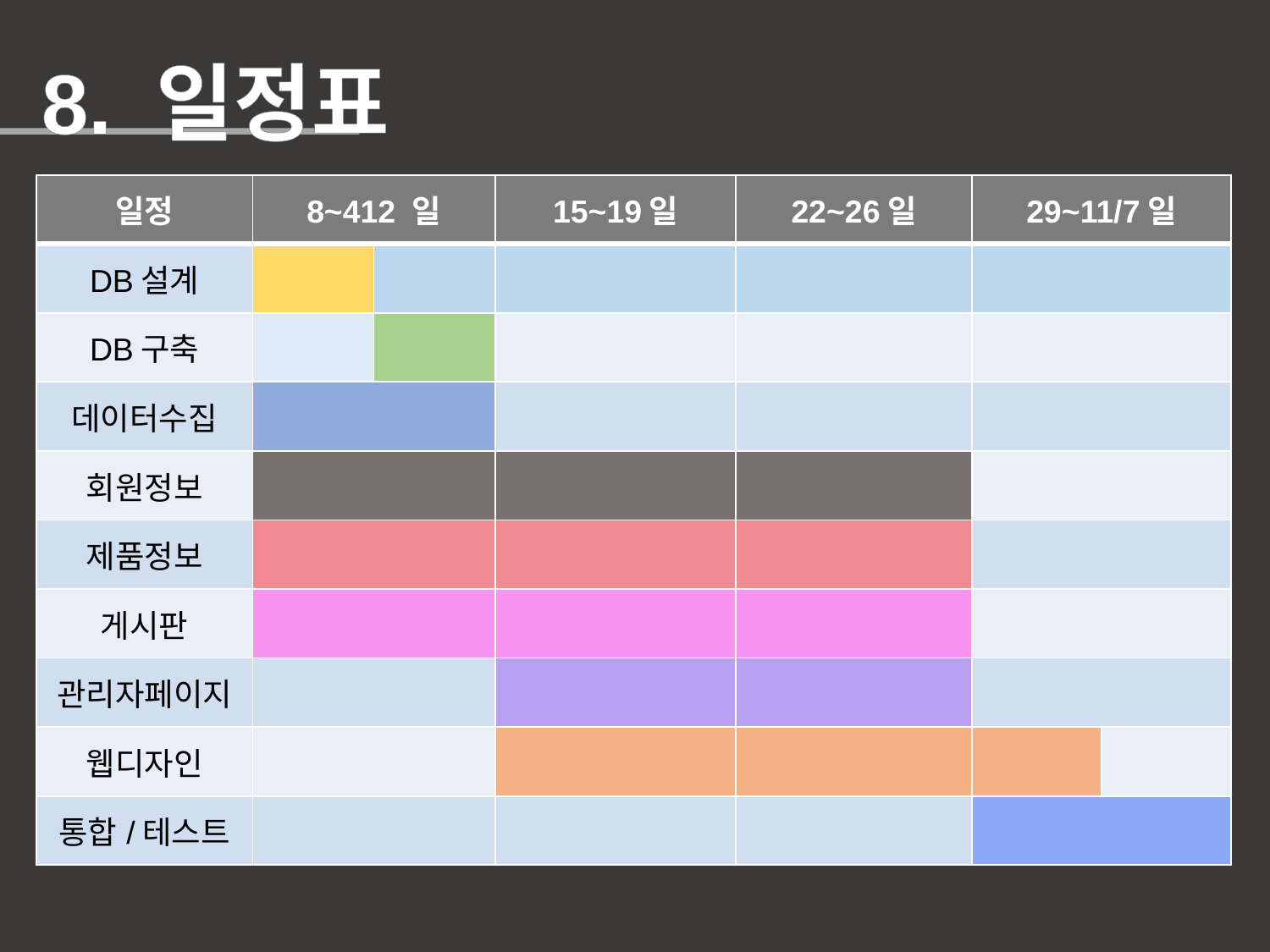

8. 일정표

| 일정 | 8~412 일 |  | 15~19일 | 22~26일 | 29~11/7일 |  |
| --- | --- | --- | --- | --- | --- | --- |
| DB설계 |  |  |  |  |  |  |
| DB구축 |  |  |  |  |  |  |
| 데이터수집 |  |  |  |  |  |  |
| 회원정보 |  |  |  |  |  |  |
| 제품정보 |  |  |  |  |  |  |
| 게시판 |  |  |  |  |  |  |
| 관리자페이지 |  |  |  |  |  |  |
| 웹디자인 |  |  |  |  |  |  |
| 통합/테스트 |  |  |  |  |  |  |